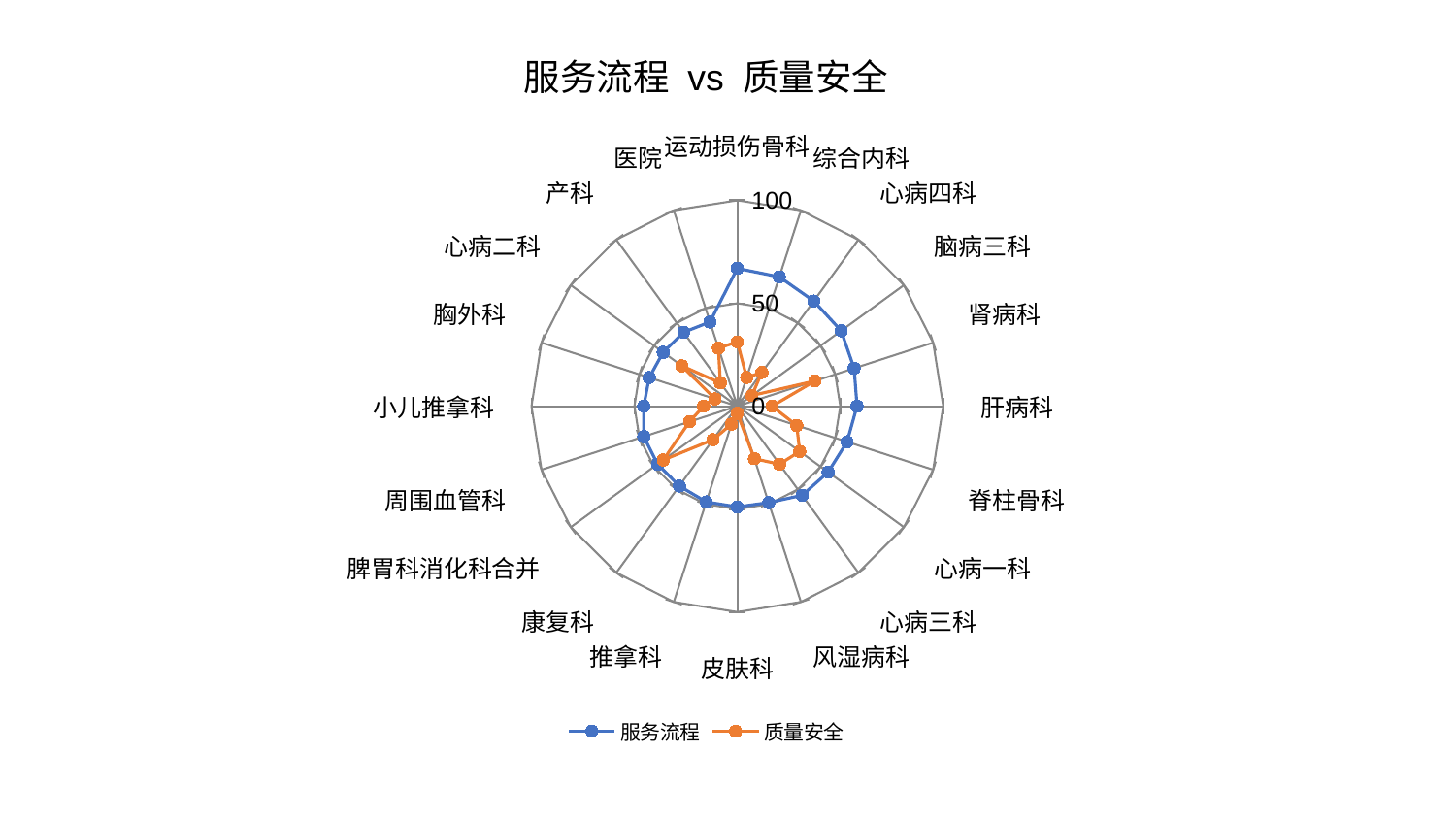

### Chart: 服务流程 vs 质量安全

| Category | 服务流程 | 质量安全 |
|---|---|---|
| 运动损伤骨科 | 66.93919850598532 | 31.27919446457065 |
| 综合内科 | 66.06151852587537 | 14.644084585589862 |
| 心病四科 | 63.14776953782728 | 20.269643414122772 |
| 脑病三科 | 62.35187051412247 | 8.7705184590772 |
| 肾病科 | 59.638255956765995 | 39.60807525780814 |
| 肝病科 | 58.13146167116423 | 16.82195071427524 |
| 脊柱骨科 | 56.03595644859518 | 30.328450696220347 |
| 心病一科 | 54.53800658200231 | 37.44221336116528 |
| 心病三科 | 53.526496895054585 | 34.85918962611525 |
| 风湿病科 | 49.25089371800906 | 26.864989136042333 |
| 皮肤科 | 48.94082235109667 | 3.451283285012397 |
| 推拿科 | 48.896548007248576 | 9.21526937961174 |
| 康复科 | 47.94744008039277 | 20.18541106051326 |
| 脾胃科消化科合并 | 47.933753070449356 | 44.478691963668794 |
| 周围血管科 | 47.799475546847056 | 24.419036201195524 |
| 小儿推拿科 | 45.487218303060615 | 16.37983344585154 |
| 胸外科 | 44.992855978878836 | 11.369520715796906 |
| 心病二科 | 44.55387304394049 | 33.36390251199739 |
| 产科 | 44.423253924111556 | 14.000337332314192 |
| 医院 | 43.00614871842 | 29.656076414679877 |
104